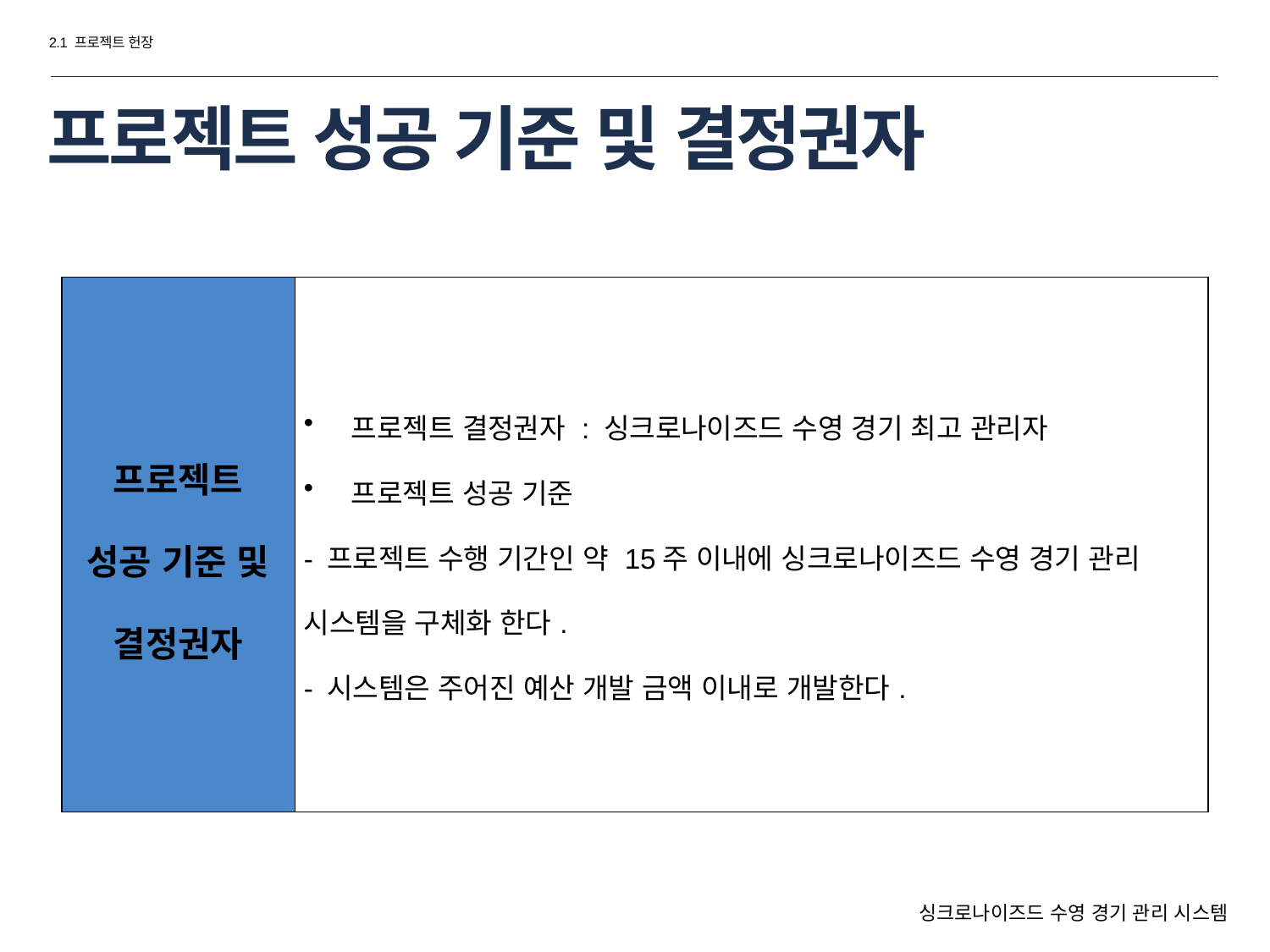

2.1 프로젝트 헌장
# 프로젝트 성공 기준 및 결정권자
| 프로젝트 성공 기준 및 결정권자 | 프로젝트 결정권자 : 싱크로나이즈드 수영 경기 최고 관리자 프로젝트 성공 기준 - 프로젝트 수행 기간인 약 15주 이내에 싱크로나이즈드 수영 경기 관리 시스템을 구체화 한다. - 시스템은 주어진 예산 개발 금액 이내로 개발한다. |
| --- | --- |
싱크로나이즈드 수영 경기 관리 시스템